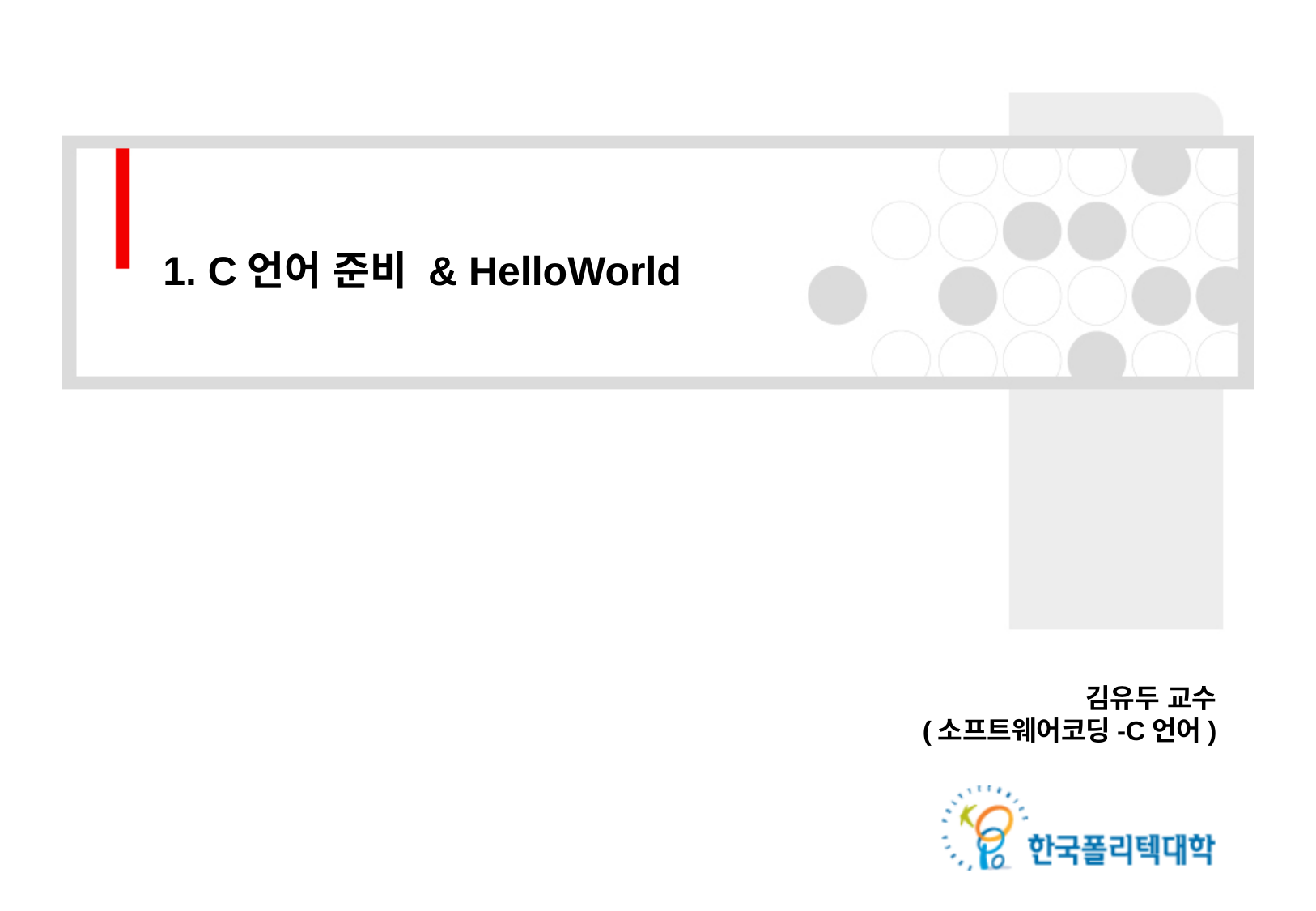

1. C언어 준비 & HelloWorld
김유두 교수
(소프트웨어코딩-C언어)